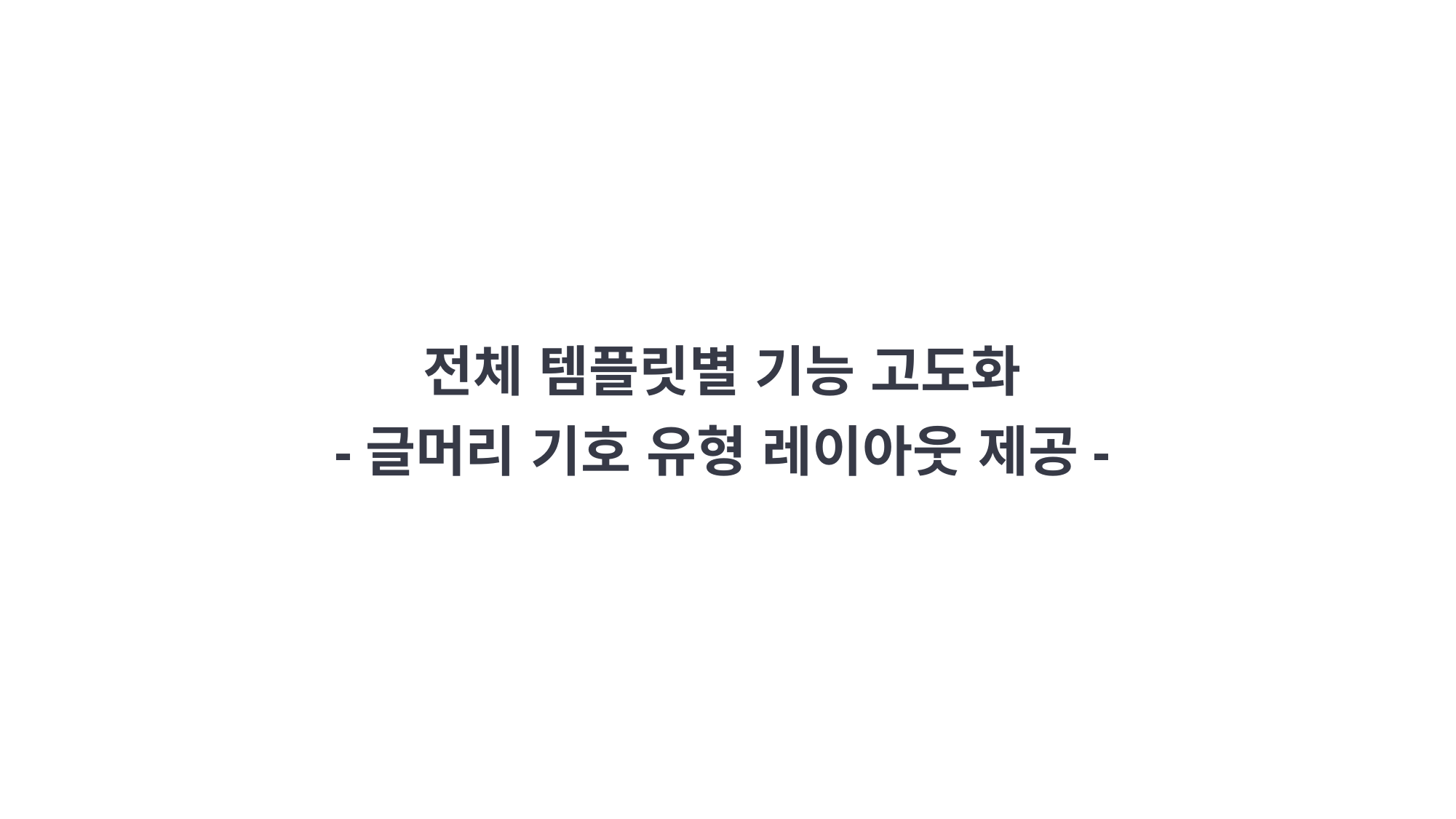

전체 템플릿별 기능 고도화
-글머리 기호 유형 레이아웃 제공-